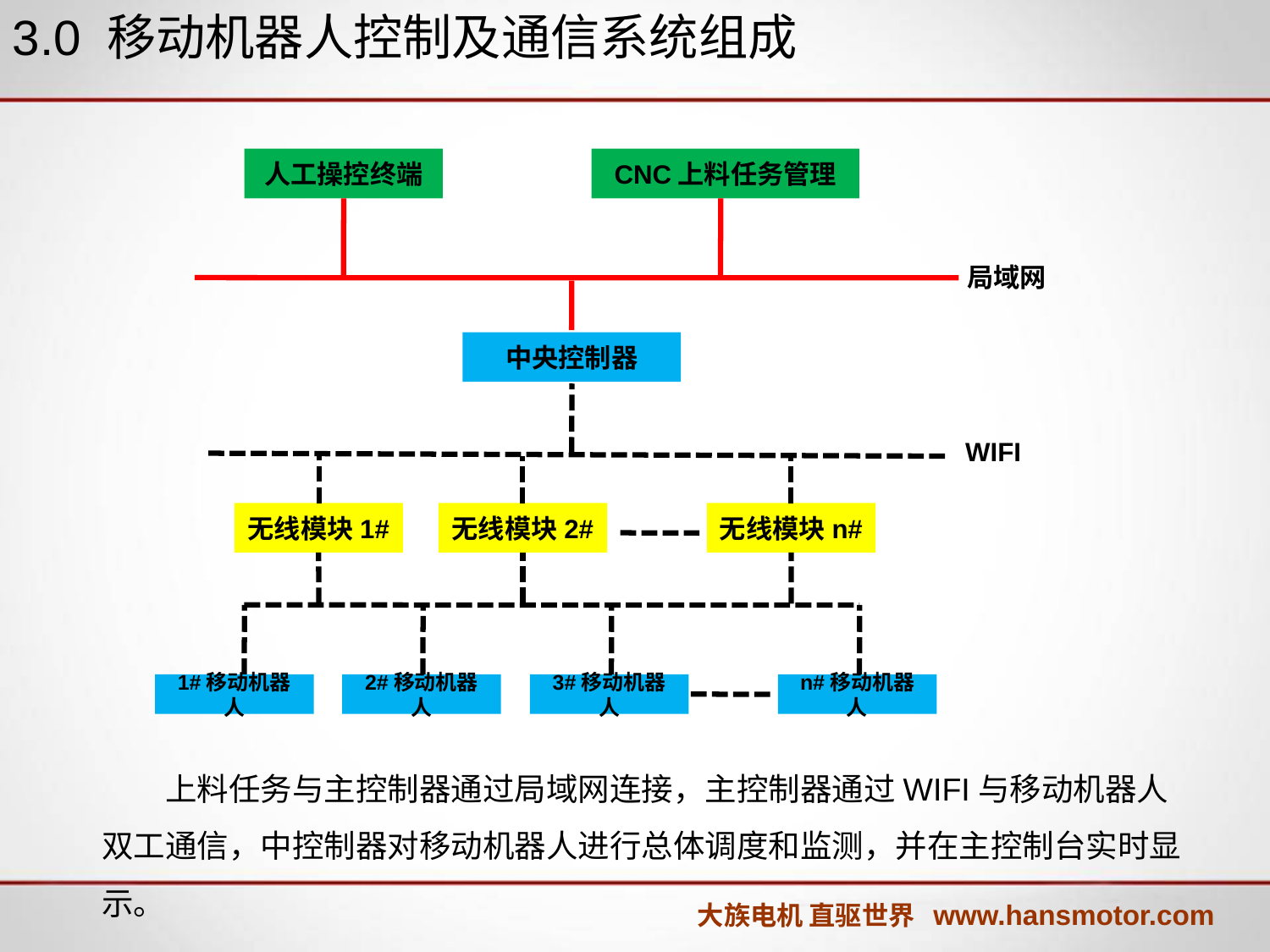

3.0 移动机器人控制及通信系统组成
人工操控终端
CNC上料任务管理
局域网
中央控制器
WIFI
无线模块1#
无线模块2#
无线模块n#
1#移动机器人
2#移动机器人
3#移动机器人
n#移动机器人
上料任务与主控制器通过局域网连接，主控制器通过WIFI与移动机器人双工通信，中控制器对移动机器人进行总体调度和监测，并在主控制台实时显示。
大族电机 直驱世界  www.hansmotor.com